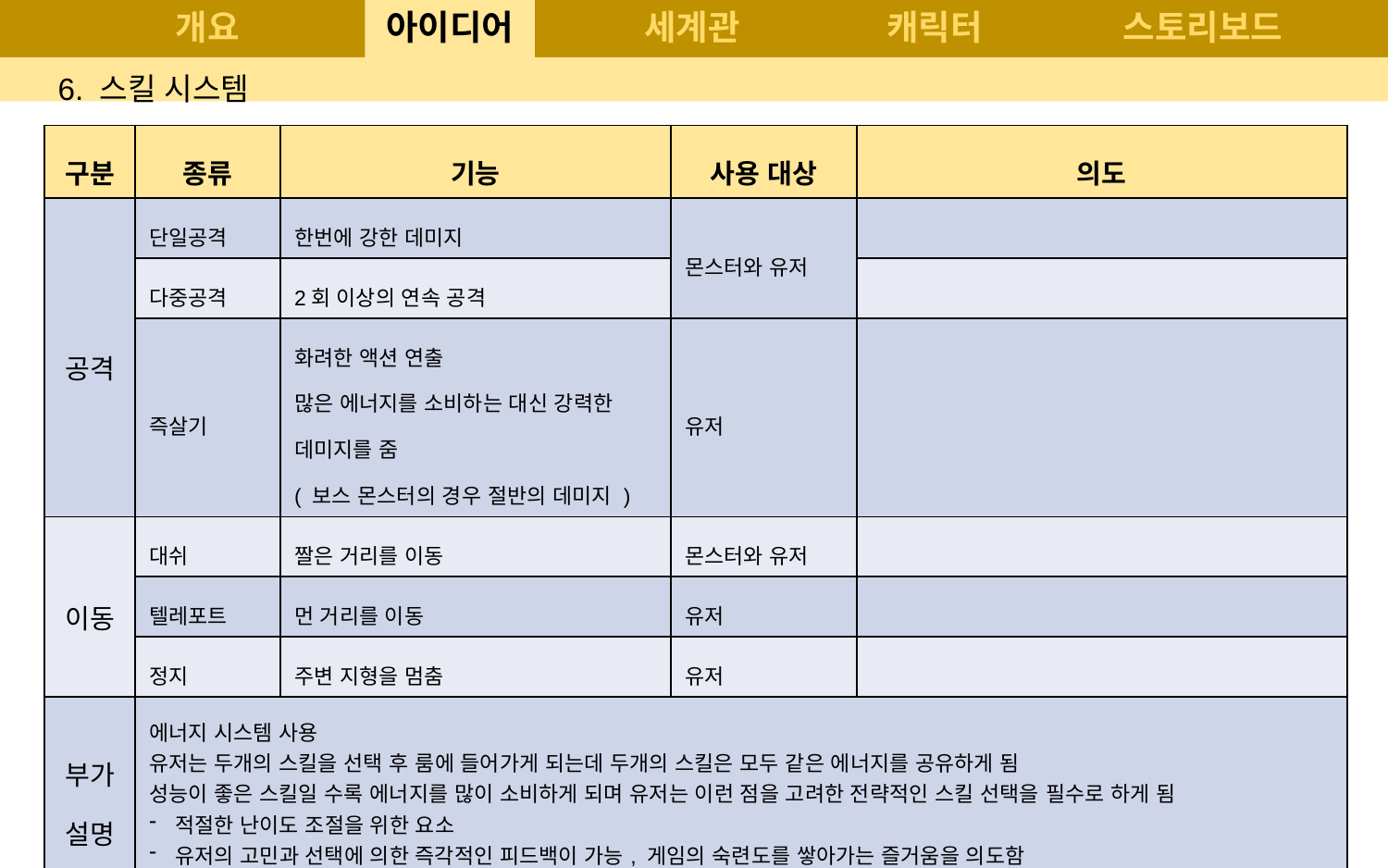

개요
# 아이디어
세계관
캐릭터
스토리보드
6. 스킬 시스템
| 구분 | 종류 | 기능 | 사용 대상 | 의도 |
| --- | --- | --- | --- | --- |
| 공격 | 단일공격 | 한번에 강한 데미지 | 몬스터와 유저 |  |
|  | 다중공격 | 2회 이상의 연속 공격 |  |  |
|  | 즉살기 | 화려한 액션 연출 많은 에너지를 소비하는 대신 강력한 데미지를 줌 ( 보스 몬스터의 경우 절반의 데미지 ) | 유저 |  |
| 이동 | 대쉬 | 짤은 거리를 이동 | 몬스터와 유저 |  |
|  | 텔레포트 | 먼 거리를 이동 | 유저 |  |
|  | 정지 | 주변 지형을 멈춤 | 유저 |  |
| 부가 설명 | 에너지 시스템 사용 유저는 두개의 스킬을 선택 후 룸에 들어가게 되는데 두개의 스킬은 모두 같은 에너지를 공유하게 됨 성능이 좋은 스킬일 수록 에너지를 많이 소비하게 되며 유저는 이런 점을 고려한 전략적인 스킬 선택을 필수로 하게 됨 적절한 난이도 조절을 위한 요소 유저의 고민과 선택에 의한 즉각적인 피드백이 가능, 게임의 숙련도를 쌓아가는 즐거움을 의도함 |  |  |  |